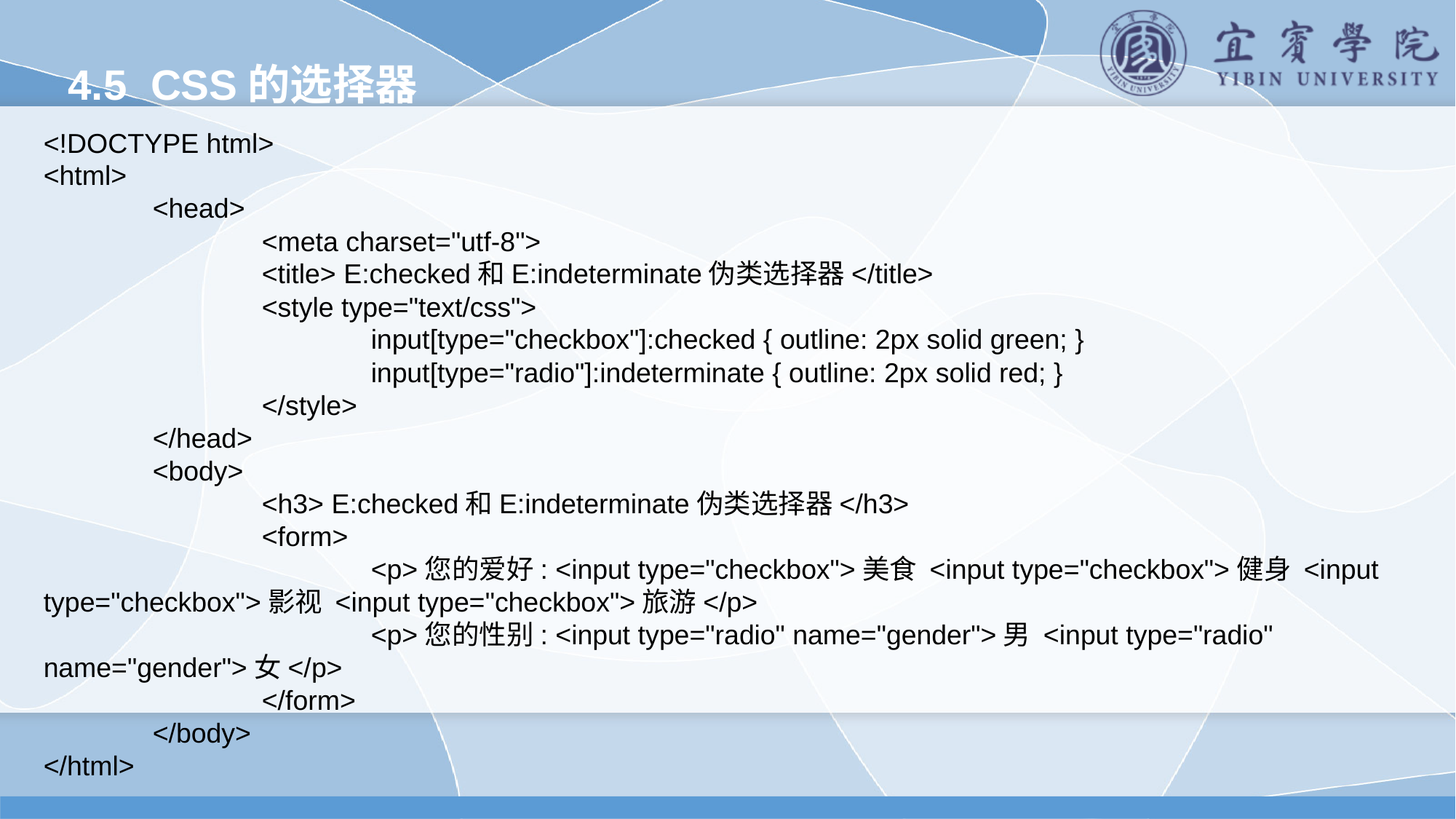

4.5  CSS的选择器
<!DOCTYPE html>
<html>
	<head>
		<meta charset="utf-8">
		<title> E:checked和E:indeterminate伪类选择器</title>
		<style type="text/css">
			input[type="checkbox"]:checked { outline: 2px solid green; }
			input[type="radio"]:indeterminate { outline: 2px solid red; }
		</style>
	</head>
	<body>
		<h3> E:checked和E:indeterminate伪类选择器</h3>
		<form>
			<p>您的爱好: <input type="checkbox">美食 <input type="checkbox">健身 <input type="checkbox">影视 <input type="checkbox">旅游</p>
			<p>您的性别: <input type="radio" name="gender">男 <input type="radio" name="gender">女</p>
		</form>
	</body>
</html>